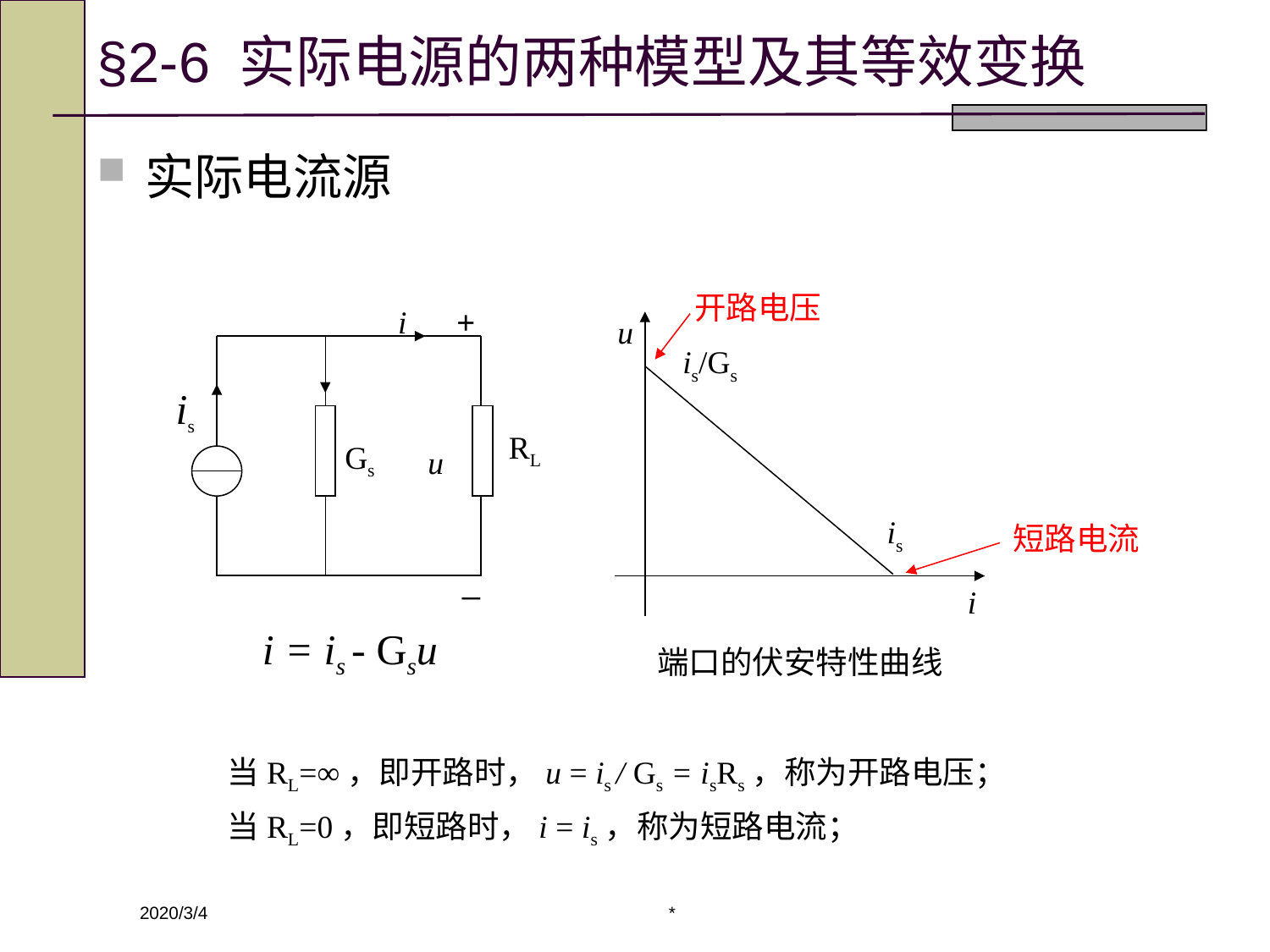

# §2-6 实际电源的两种模型及其等效变换
实际电流源
开路电压
i
+
u
is/Gs

is

 RL
 Gs
u

is
短路电流
_
i
i = is - Gsu
端口的伏安特性曲线
当RL=∞，即开路时，u = is / Gs = isRs，称为开路电压；
当RL=0，即短路时，i = is，称为短路电流；

*
2020/3/4